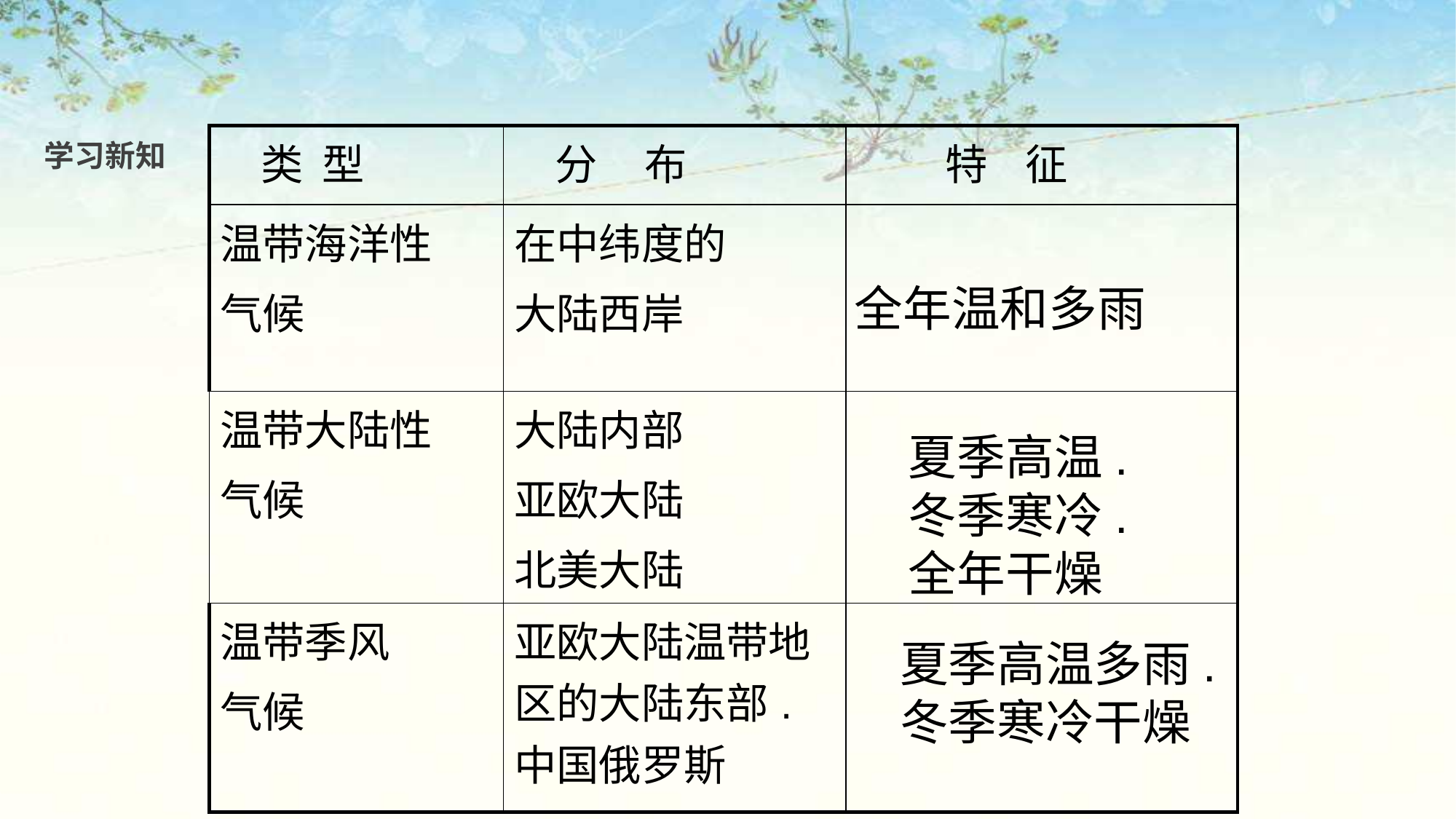

| 类 型 | 分 布 | 特 征 |
| --- | --- | --- |
| 温带海洋性 气候 | 在中纬度的 大陆西岸 |  |
| 温带大陆性 气候 | 大陆内部 亚欧大陆 北美大陆 |  |
| 温带季风 气候 | 亚欧大陆温带地区的大陆东部.中国俄罗斯 |  |
学习新知
全年温和多雨
夏季高温.
冬季寒冷.
全年干燥
夏季高温多雨.
冬季寒冷干燥